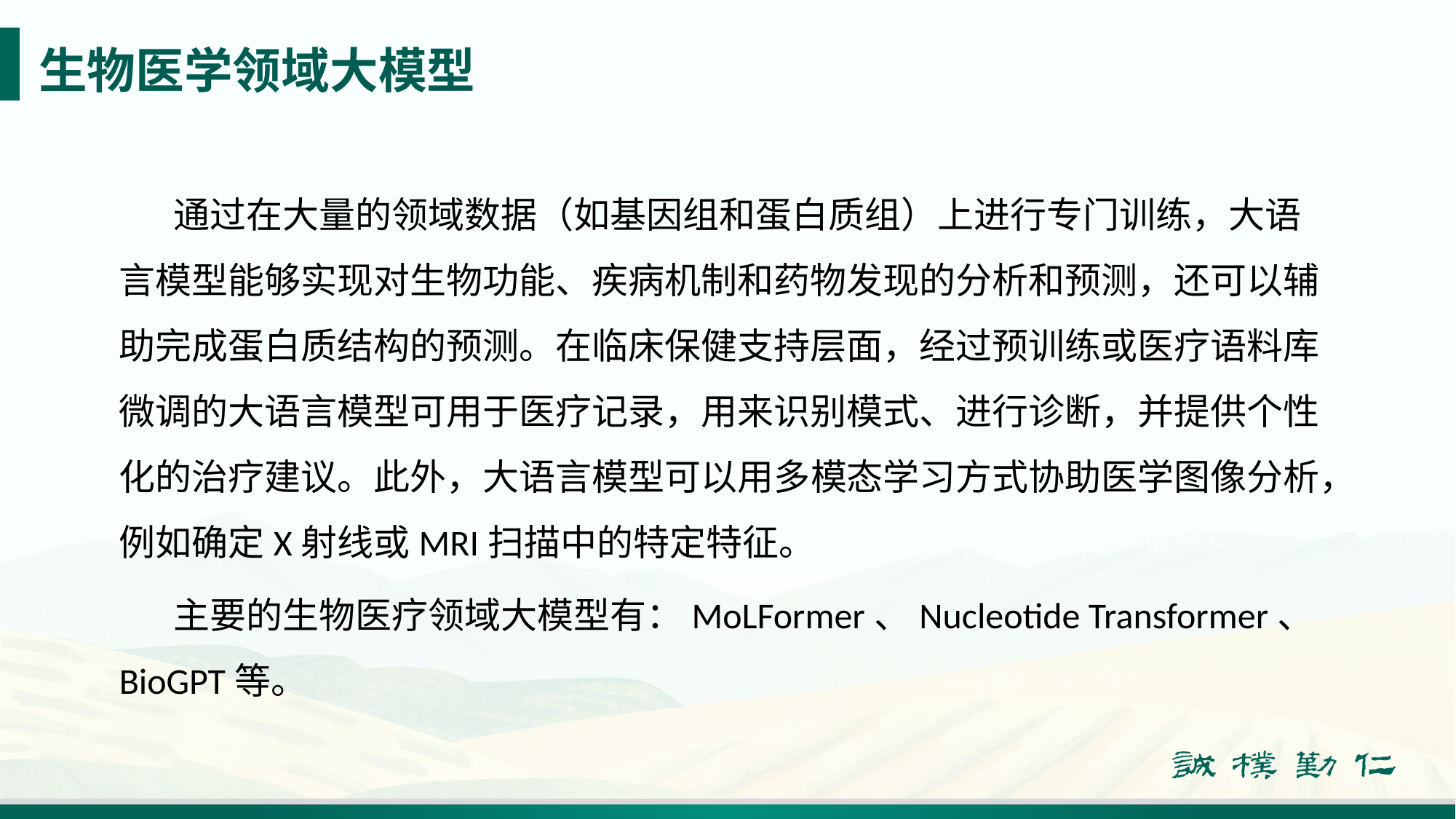

# 生物医学领域大模型
通过在大量的领域数据（如基因组和蛋白质组）上进行专门训练，大语言模型能够实现对生物功能、疾病机制和药物发现的分析和预测，还可以辅助完成蛋白质结构的预测。在临床保健支持层面，经过预训练或医疗语料库微调的大语言模型可用于医疗记录，用来识别模式、进行诊断，并提供个性化的治疗建议。此外，大语言模型可以用多模态学习方式协助医学图像分析，例如确定X射线或MRI扫描中的特定特征。
主要的生物医疗领域大模型有：MoLFormer、Nucleotide Transformer、BioGPT等。